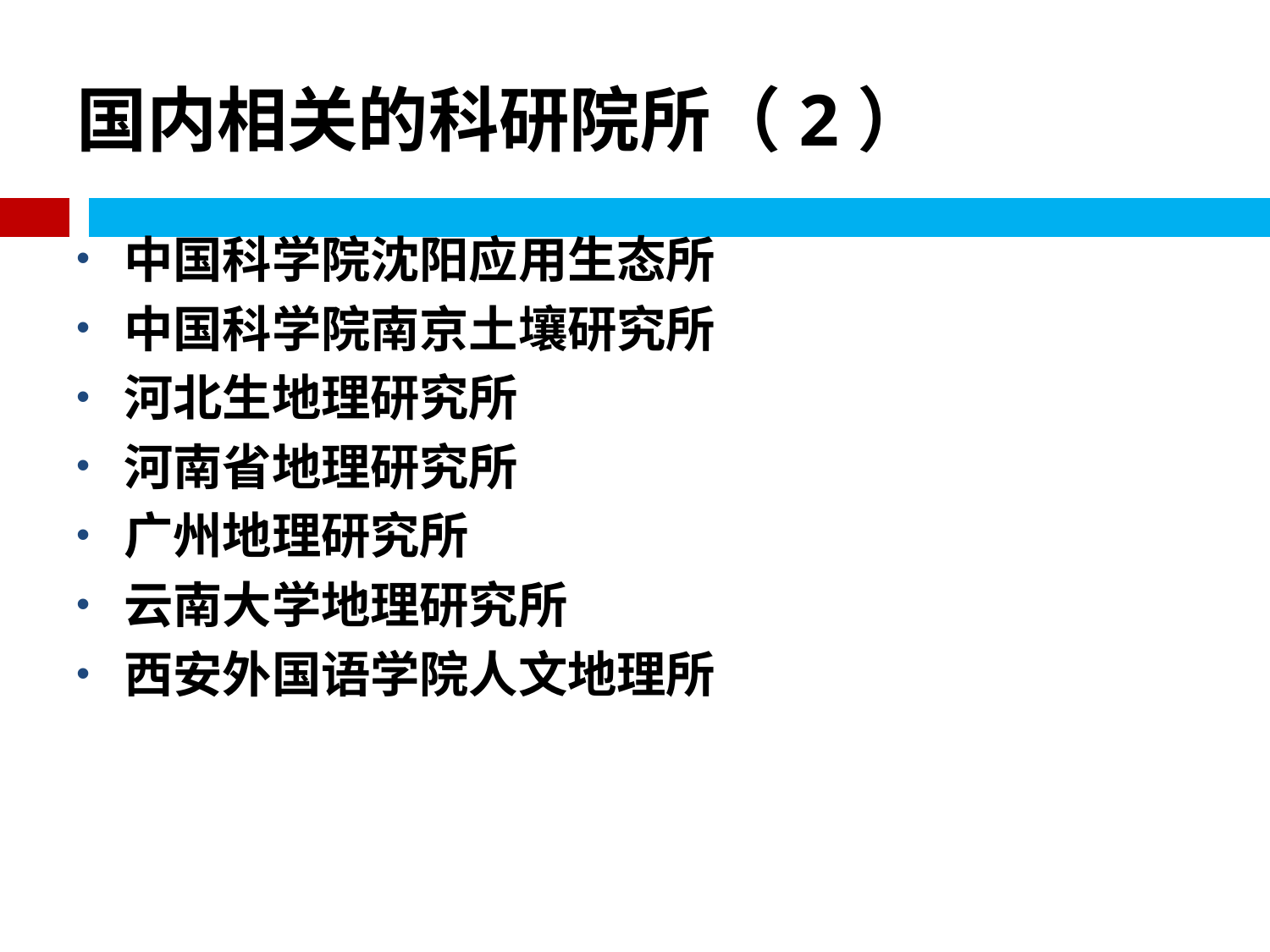

# 国内相关的科研院所（2）
中国科学院沈阳应用生态所
中国科学院南京土壤研究所
河北生地理研究所
河南省地理研究所
广州地理研究所
云南大学地理研究所
西安外国语学院人文地理所